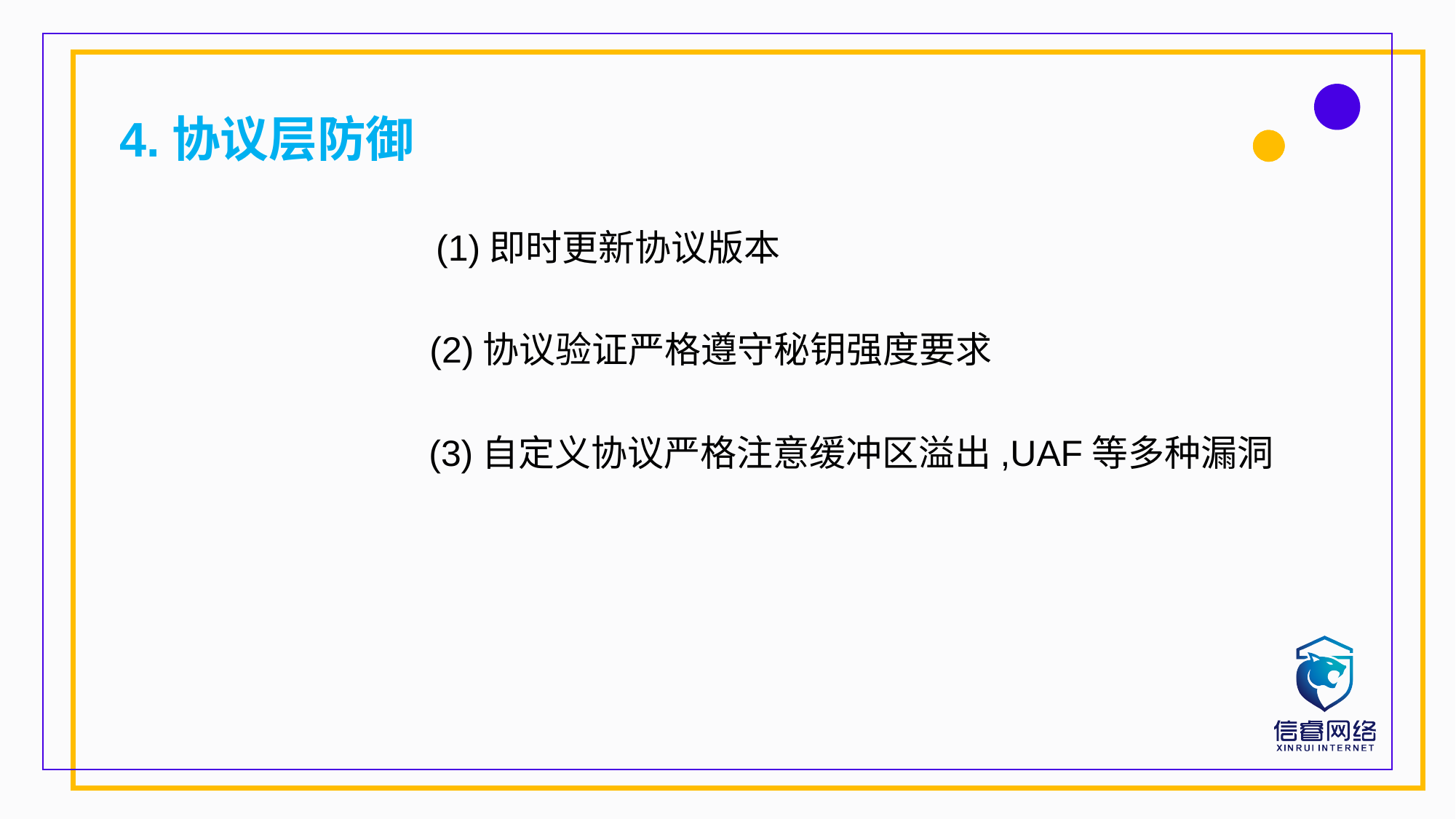

4.协议层防御

(1)即时更新协议版本
(2)协议验证严格遵守秘钥强度要求
(3)自定义协议严格注意缓冲区溢出,UAF等多种漏洞